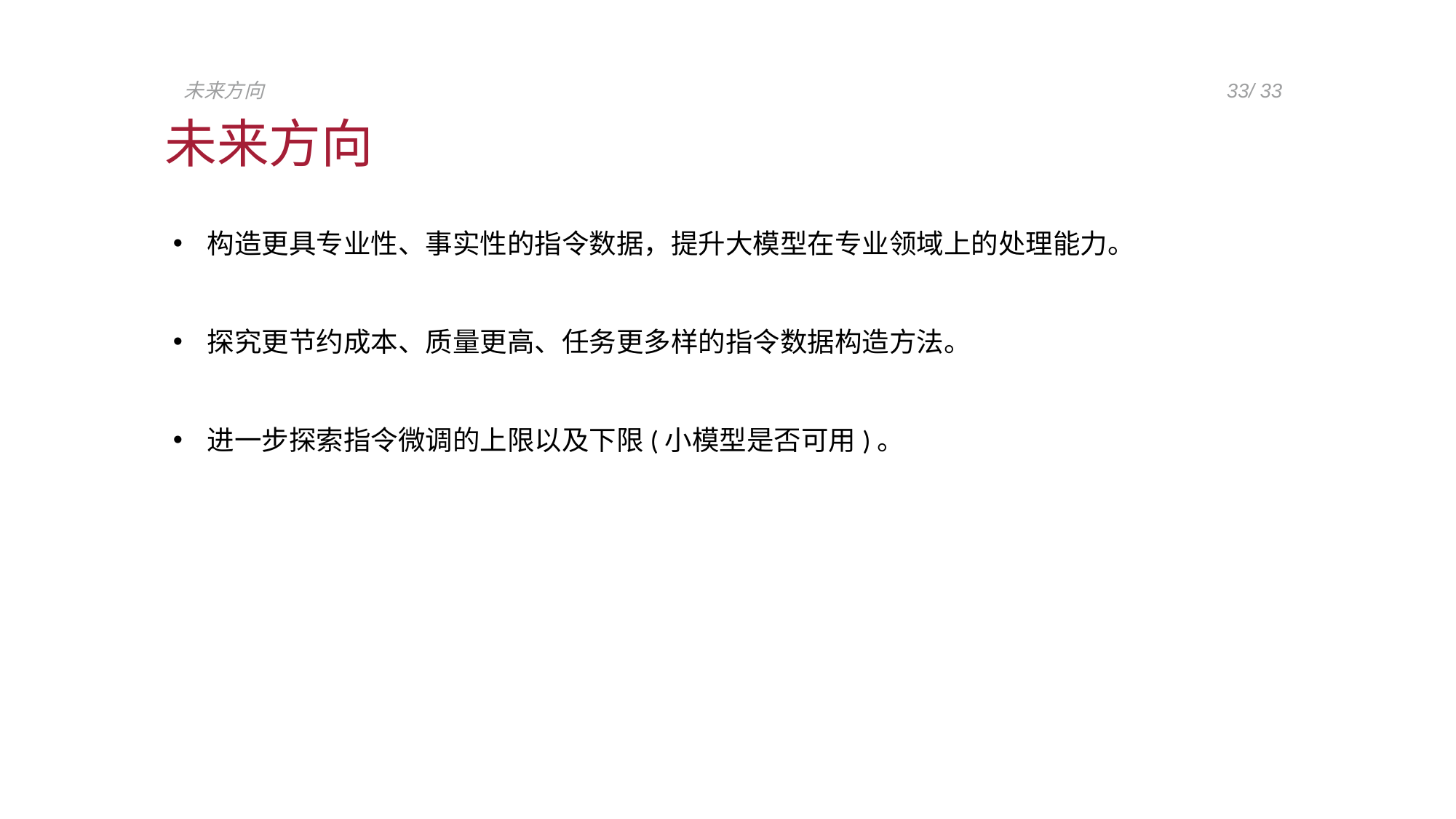

未来方向
33/ 33
未来方向
构造更具专业性、事实性的指令数据，提升大模型在专业领域上的处理能力。

探究更节约成本、质量更高、任务更多样的指令数据构造方法。

进一步探索指令微调的上限以及下限(小模型是否可用)。